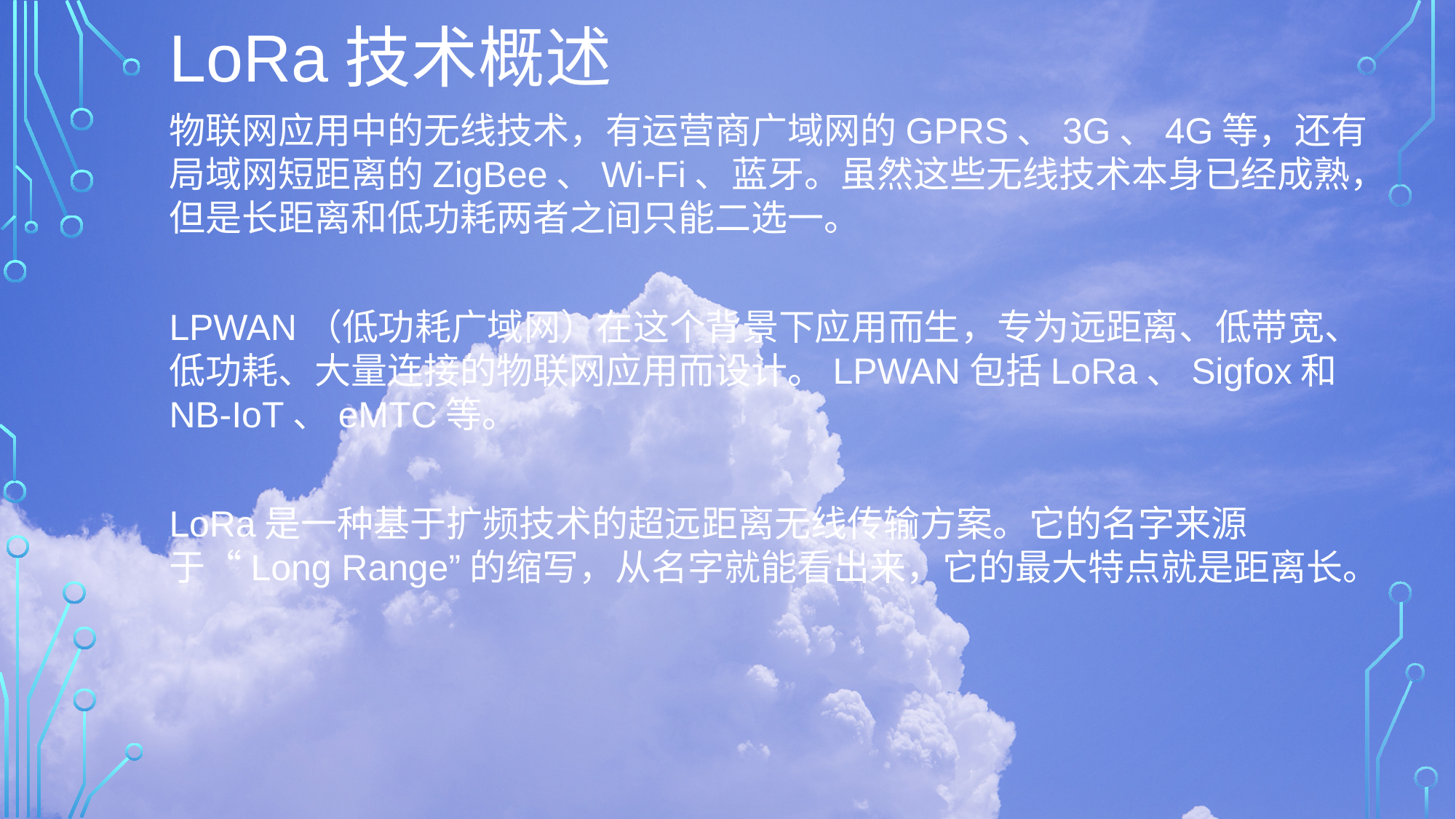

LoRa技术概述
物联网应用中的无线技术，有运营商广域网的GPRS、3G、4G等，还有局域网短距离的ZigBee、Wi-Fi、蓝牙。虽然这些无线技术本身已经成熟，但是长距离和低功耗两者之间只能二选一。
LPWAN（低功耗广域网）在这个背景下应用而生，专为远距离、低带宽、低功耗、大量连接的物联网应用而设计。LPWAN包括LoRa、Sigfox和NB-IoT、eMTC等。
LoRa是一种基于扩频技术的超远距离无线传输方案。它的名字来源于“Long Range”的缩写，从名字就能看出来，它的最大特点就是距离长。